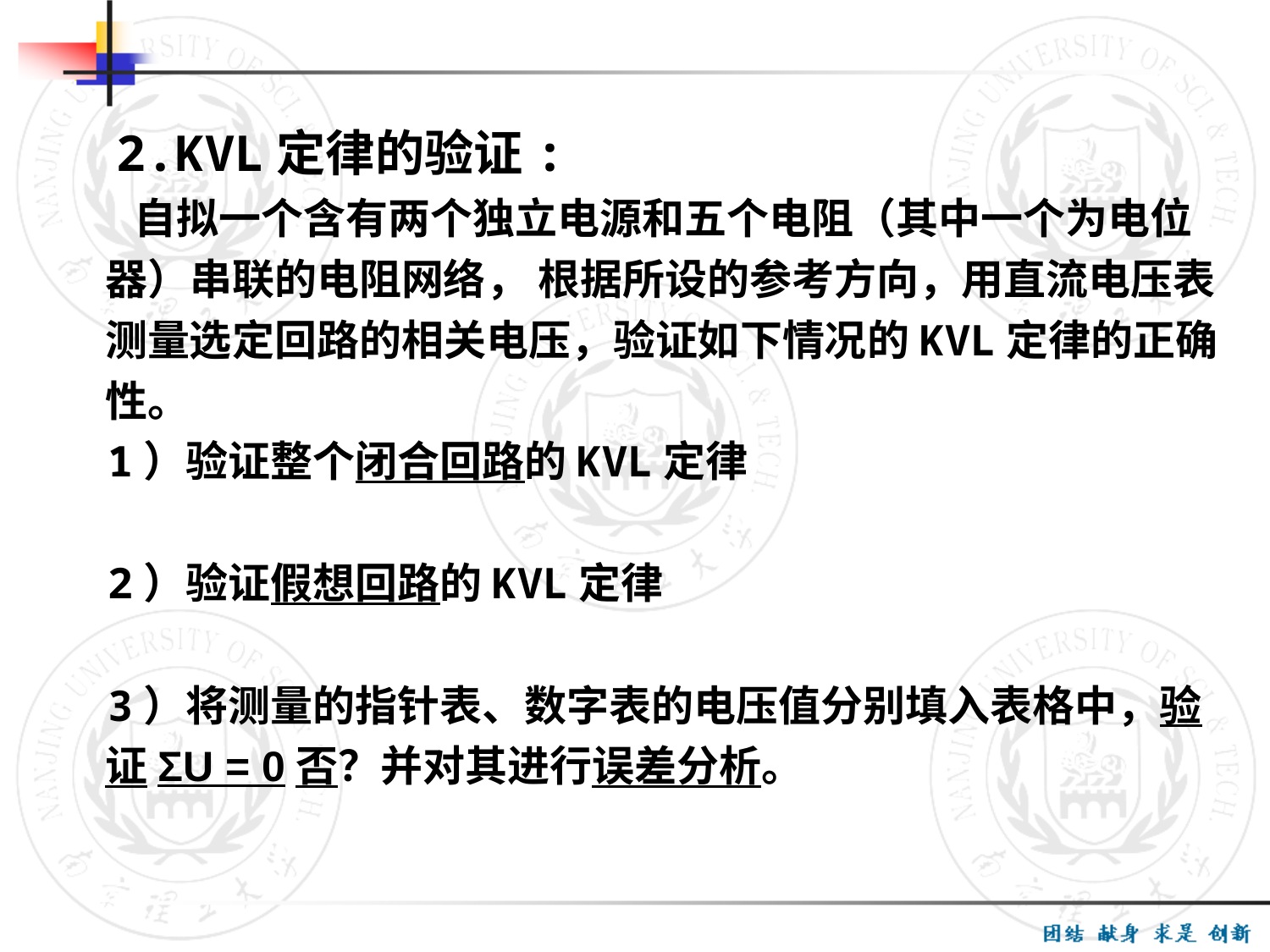

2.KVL定律的验证:
       自拟一个含有两个独立电源和五个电阻（其中一个为电位器）串联的电阻网络， 根据所设的参考方向，用直流电压表测量选定回路的相关电压，验证如下情况的KVL定律的正确性。
  1）验证整个闭合回路的KVL定律

  2）验证假想回路的KVL定律

  3）将测量的指针表、数字表的电压值分别填入表格中，验证ΣU = 0否？并对其进行误差分析。